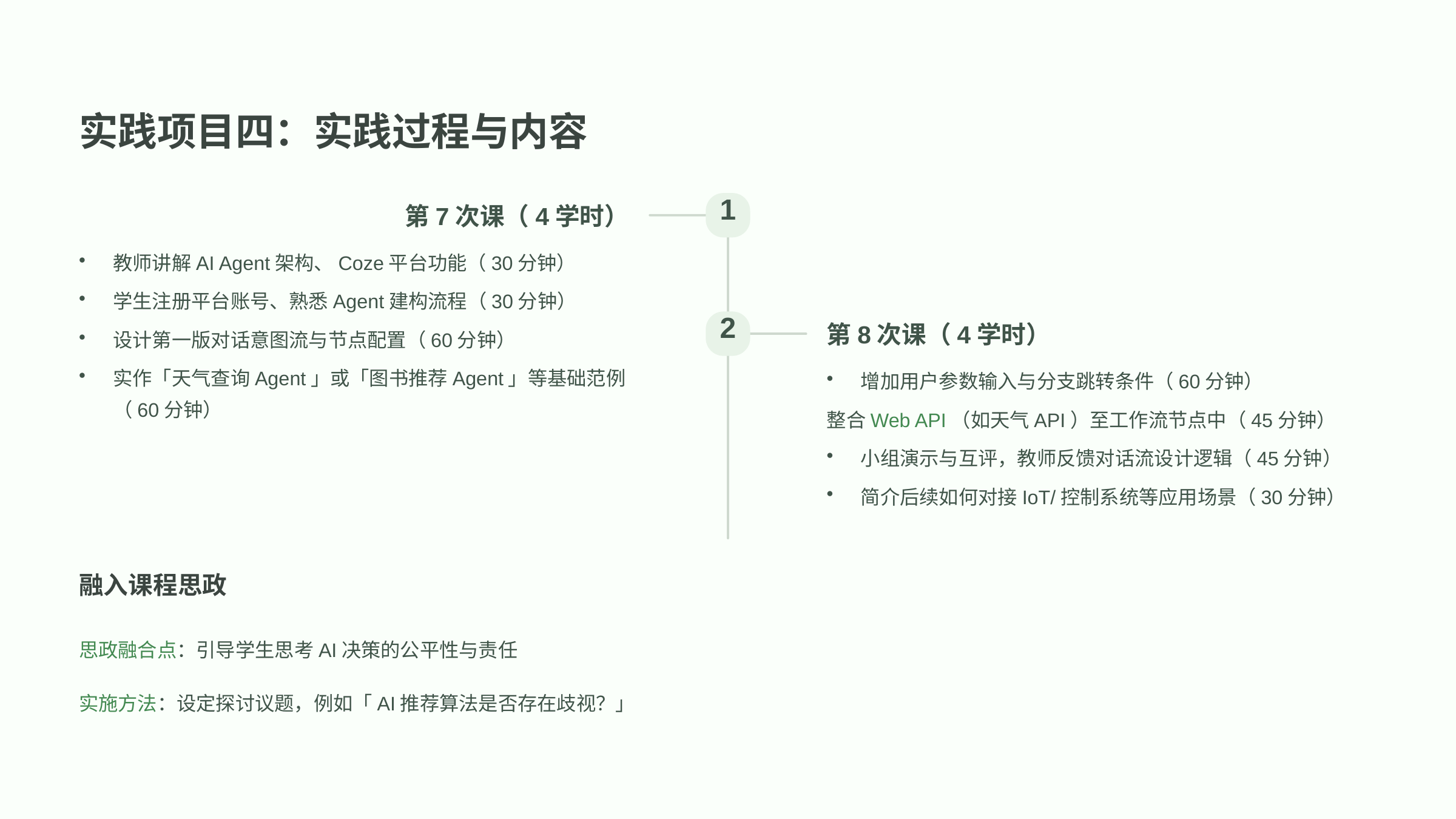

实践项目四：实践过程与内容

1
第7次课（4学时）

教师讲解AI Agent架构、Coze平台功能（30分钟）
学生注册平台账号、熟悉Agent建构流程（30分钟）

2
第8次课（4学时）
设计第一版对话意图流与节点配置（60分钟）

实作「天气查询Agent」或「图书推荐Agent」等基础范例（60分钟）
增加用户参数输入与分支跳转条件（60分钟）
整合Web API（如天气API）至工作流节点中（45分钟）
小组演示与互评，教师反馈对话流设计逻辑（45分钟）
简介后续如何对接IoT/控制系统等应用场景（30分钟）
融入课程思政
思政融合点：引导学生思考AI决策的公平性与责任
实施方法：设定探讨议题，例如「AI推荐算法是否存在歧视？」